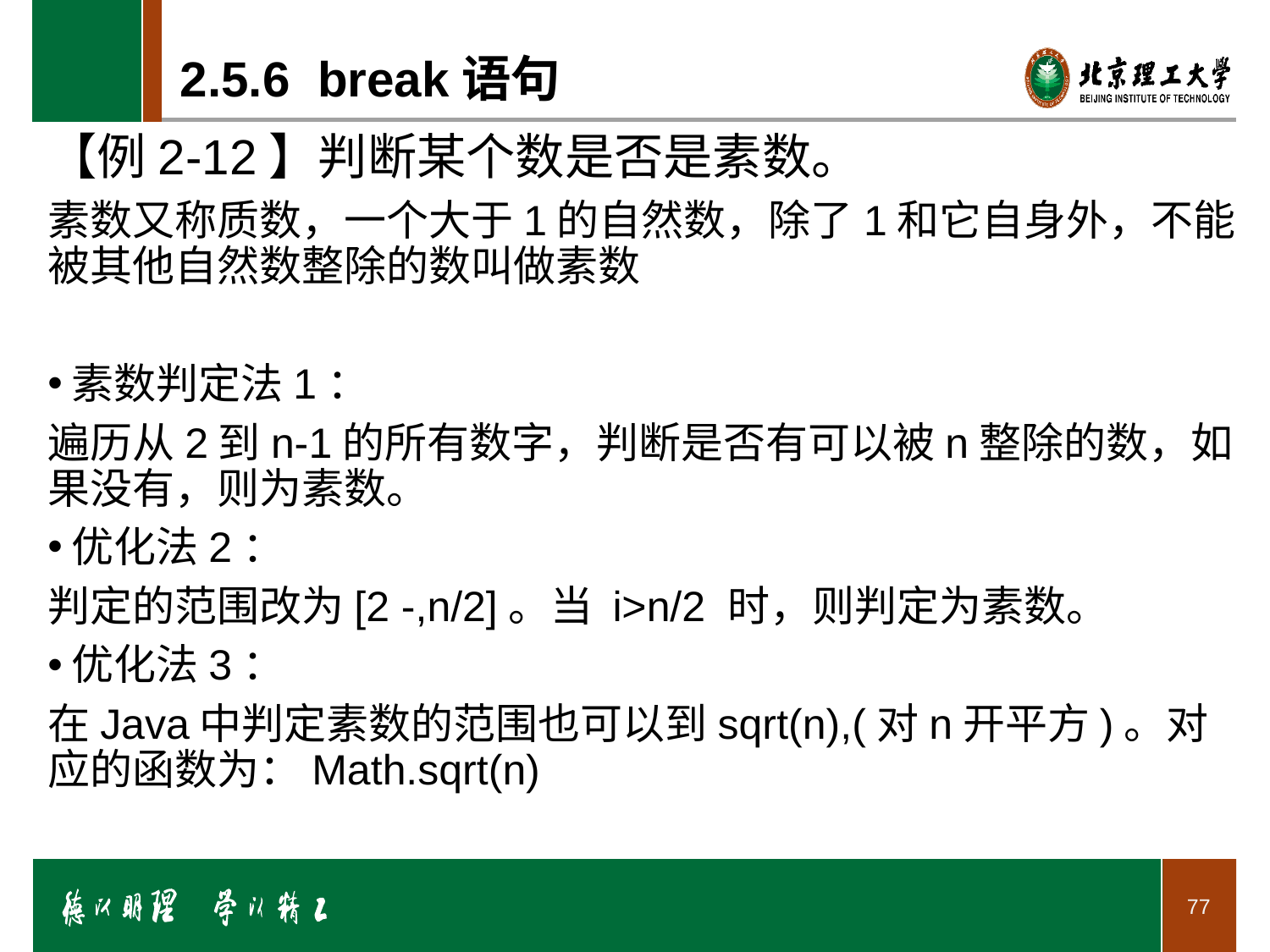

# 2.5.6  break语句
【例2-12】判断某个数是否是素数。
素数又称质数，一个大于1的自然数，除了1和它自身外，不能被其他自然数整除的数叫做素数

素数判定法1：
遍历从2到n-1的所有数字，判断是否有可以被n整除的数，如果没有，则为素数。
优化法2：
判定的范围改为[2 -,n/2]。当 i>n/2 时，则判定为素数。
优化法3：
在Java中判定素数的范围也可以到sqrt(n),(对n开平方)。对应的函数为：Math.sqrt(n)